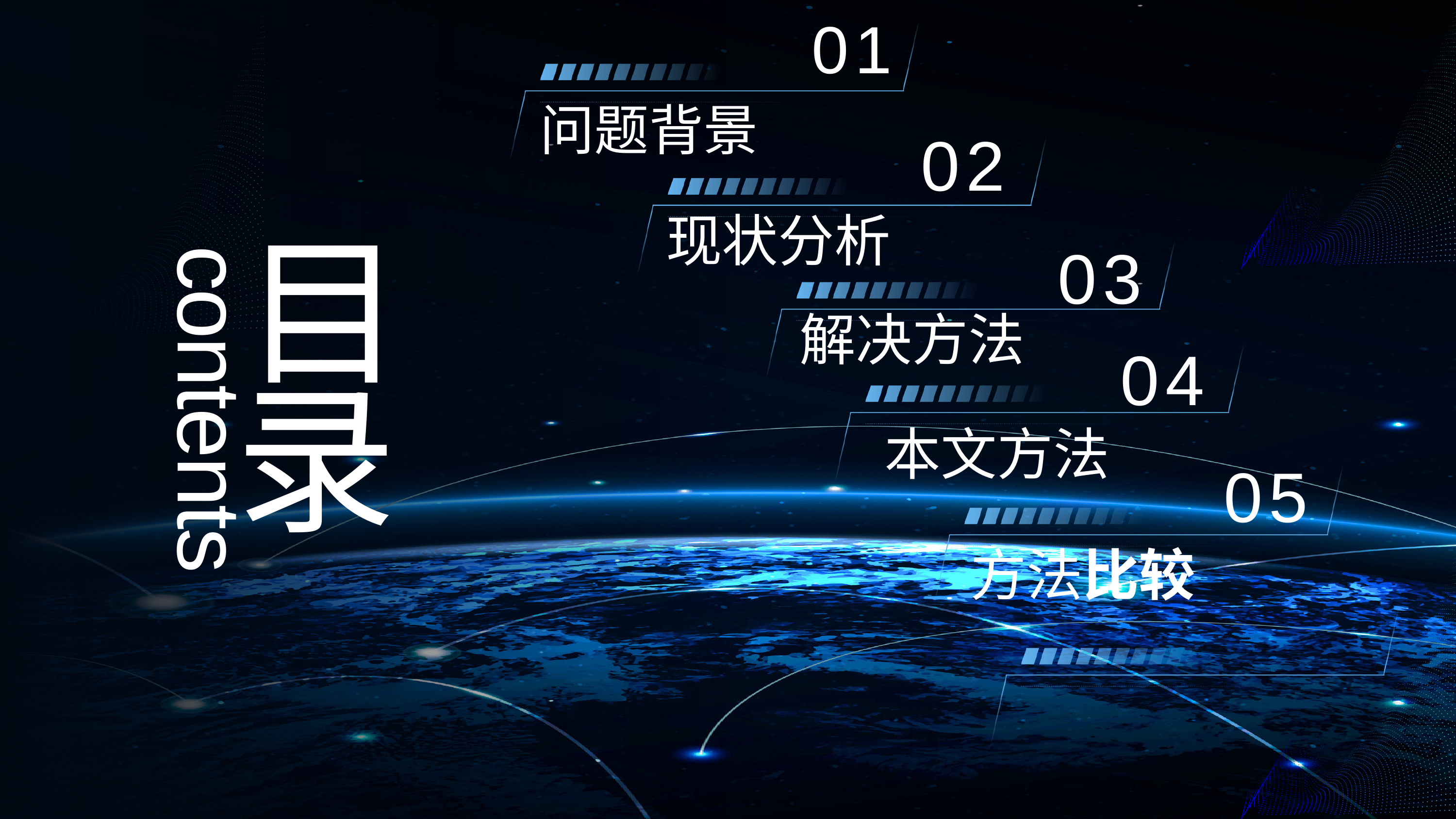

01
问题背景

02
现状分析

目录
03
解决方法

contents
04
本文方法

05
方法比较